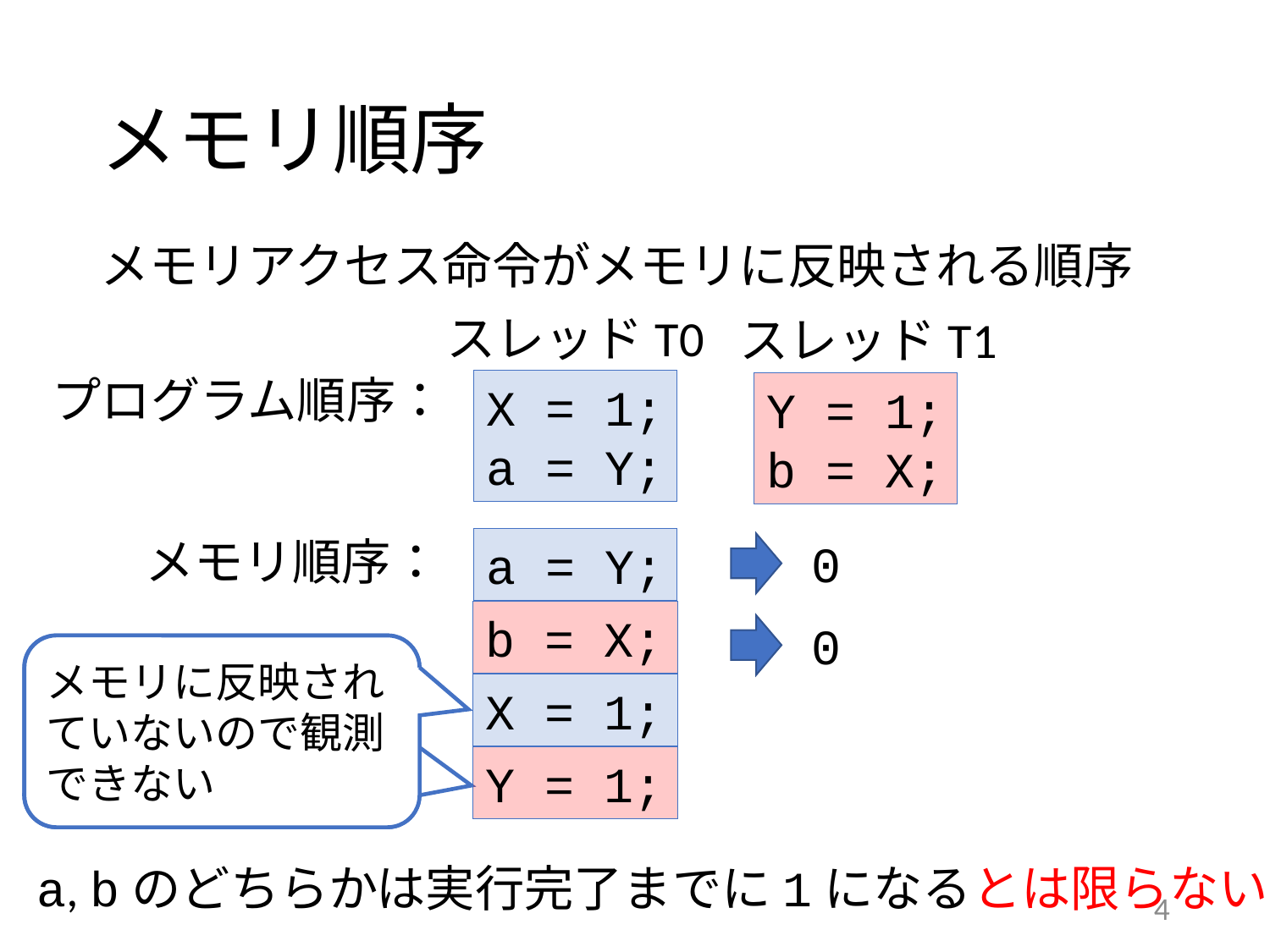

# メモリ順序
メモリアクセス命令がメモリに反映される順序
スレッドT0
X = 1;
a = Y;
スレッドT1
Y = 1;
b = X;
プログラム順序：
メモリ順序：
0
a = Y;

b = X;
0

メモリに反映されていないので観測できない
X = 1;
Y = 1;
a, bのどちらかは実行完了までに1になるとは限らない
4